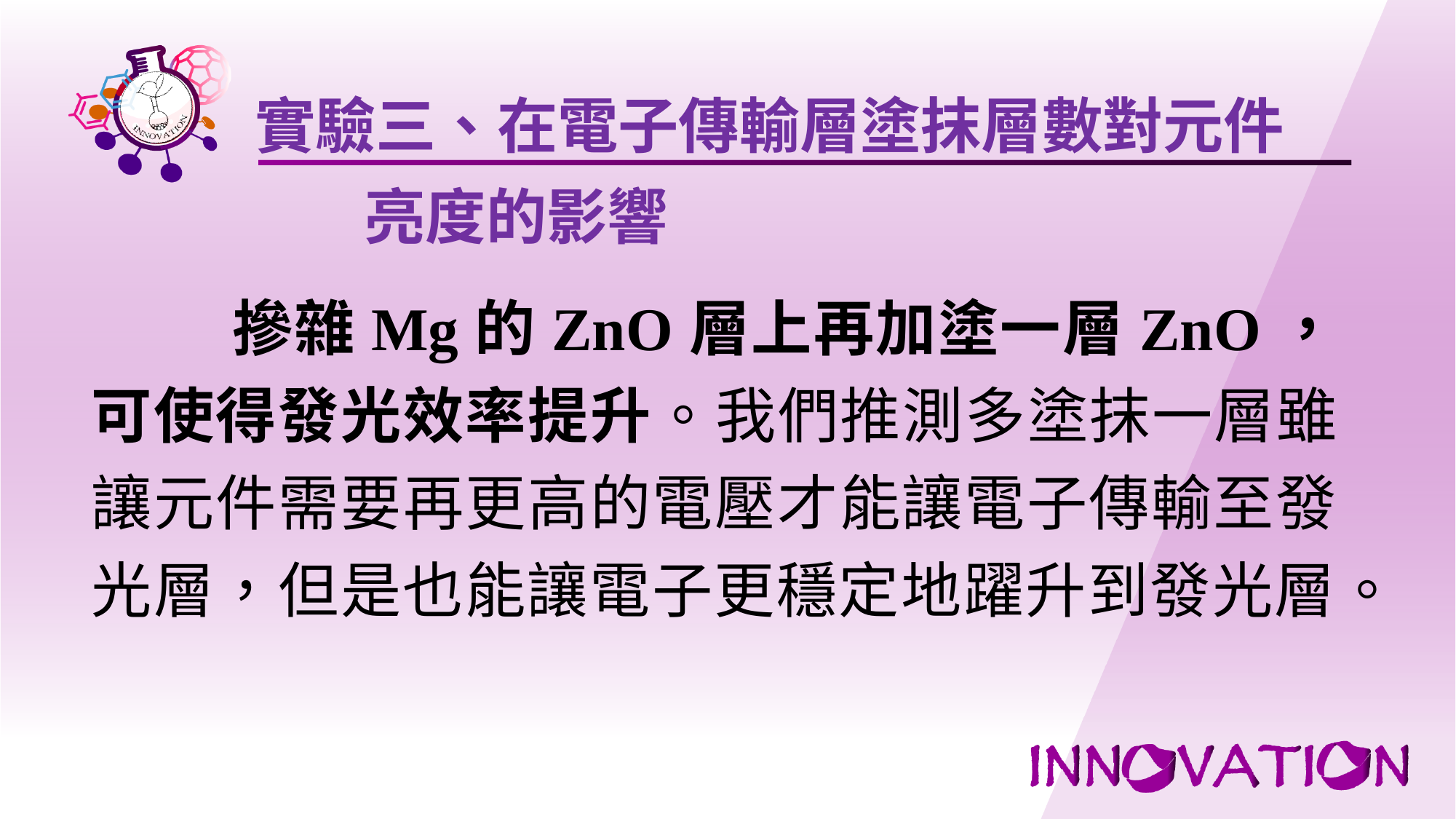

實驗三、在電子傳輸層塗抹層數對元件
        亮度的影響
# 摻雜Mg的ZnO層上再加塗一層ZnO，可使得發光效率提升。我們推測多塗抹一層雖讓元件需要再更高的電壓才能讓電子傳輸至發光層，但是也能讓電子更穩定地躍升到發光層。